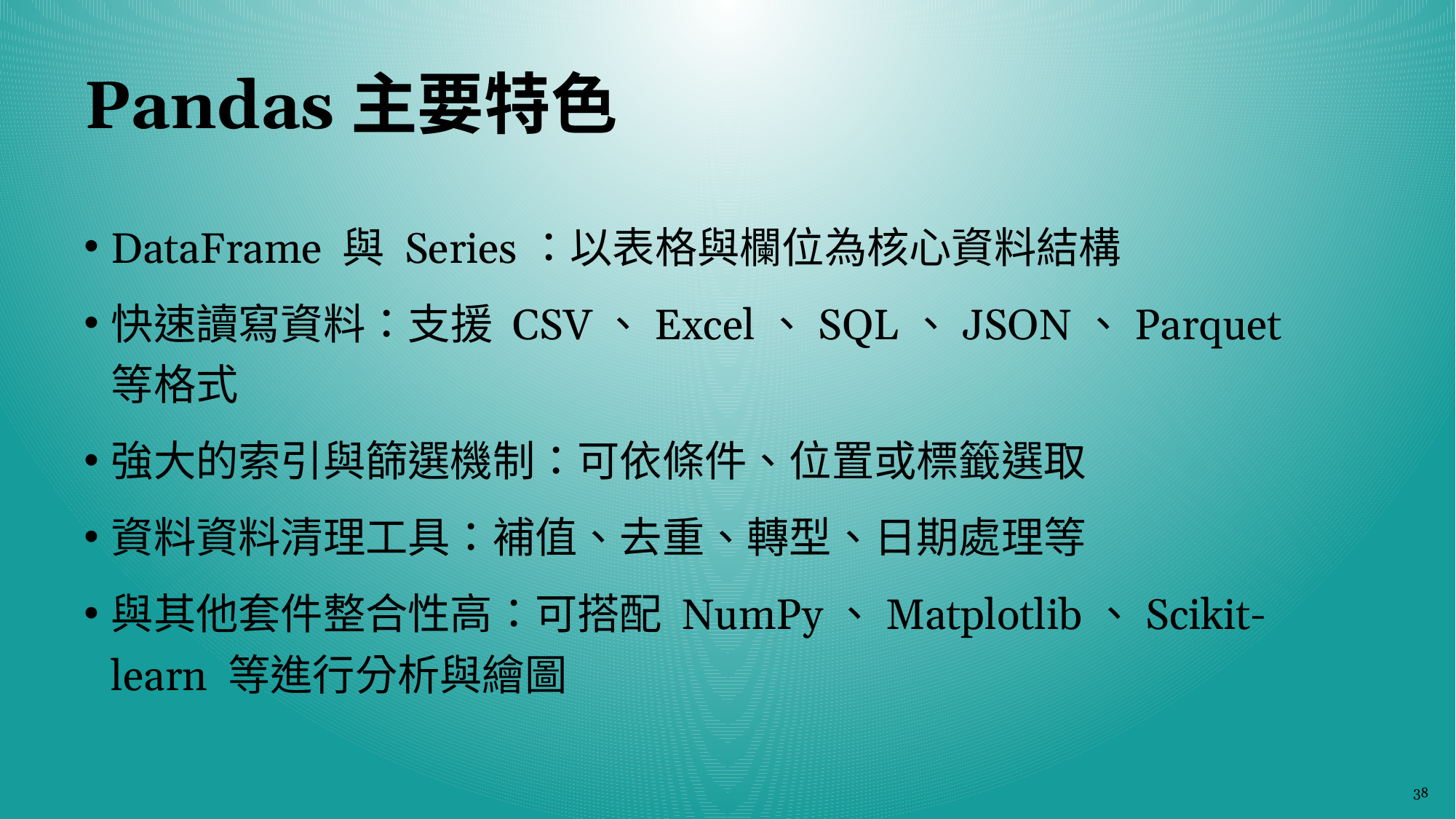

# Pandas主要特色
DataFrame 與 Series：以表格與欄位為核心資料結構
快速讀寫資料：支援 CSV、Excel、SQL、JSON、Parquet 等格式
強大的索引與篩選機制：可依條件、位置或標籤選取
資料資料清理工具：補值、去重、轉型、日期處理等
與其他套件整合性高：可搭配 NumPy、Matplotlib、Scikit-learn 等進行分析與繪圖
38